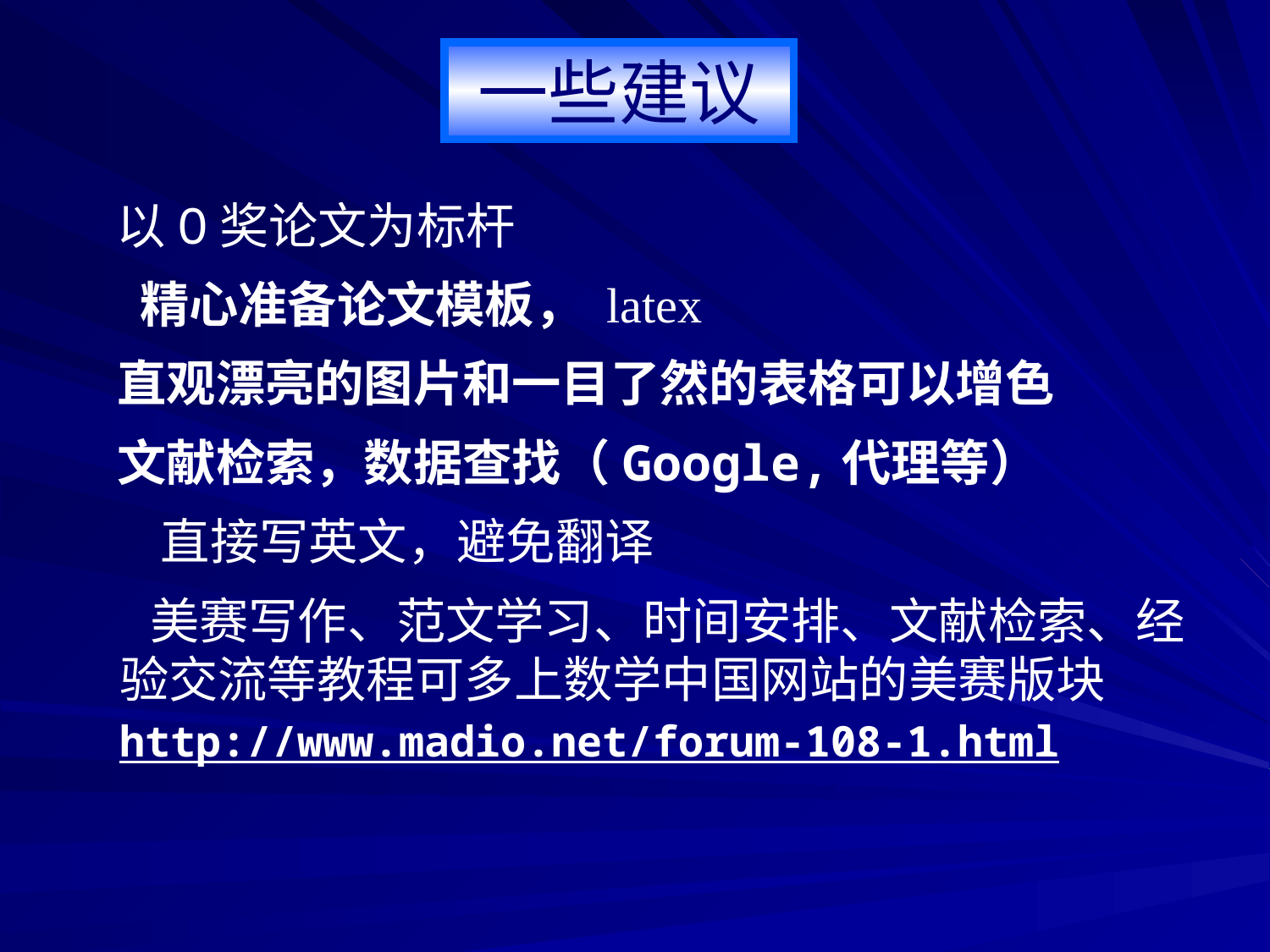

一些建议
   以O奖论文为标杆
     精心准备论文模板， latex
   直观漂亮的图片和一目了然的表格可以增色
   文献检索，数据查找（Google,代理等）
       直接写英文，避免翻译
      美赛写作、范文学习、时间安排、文献检索、经验交流等教程可多上数学中国网站的美赛版块http://www.madio.net/forum-108-1.html